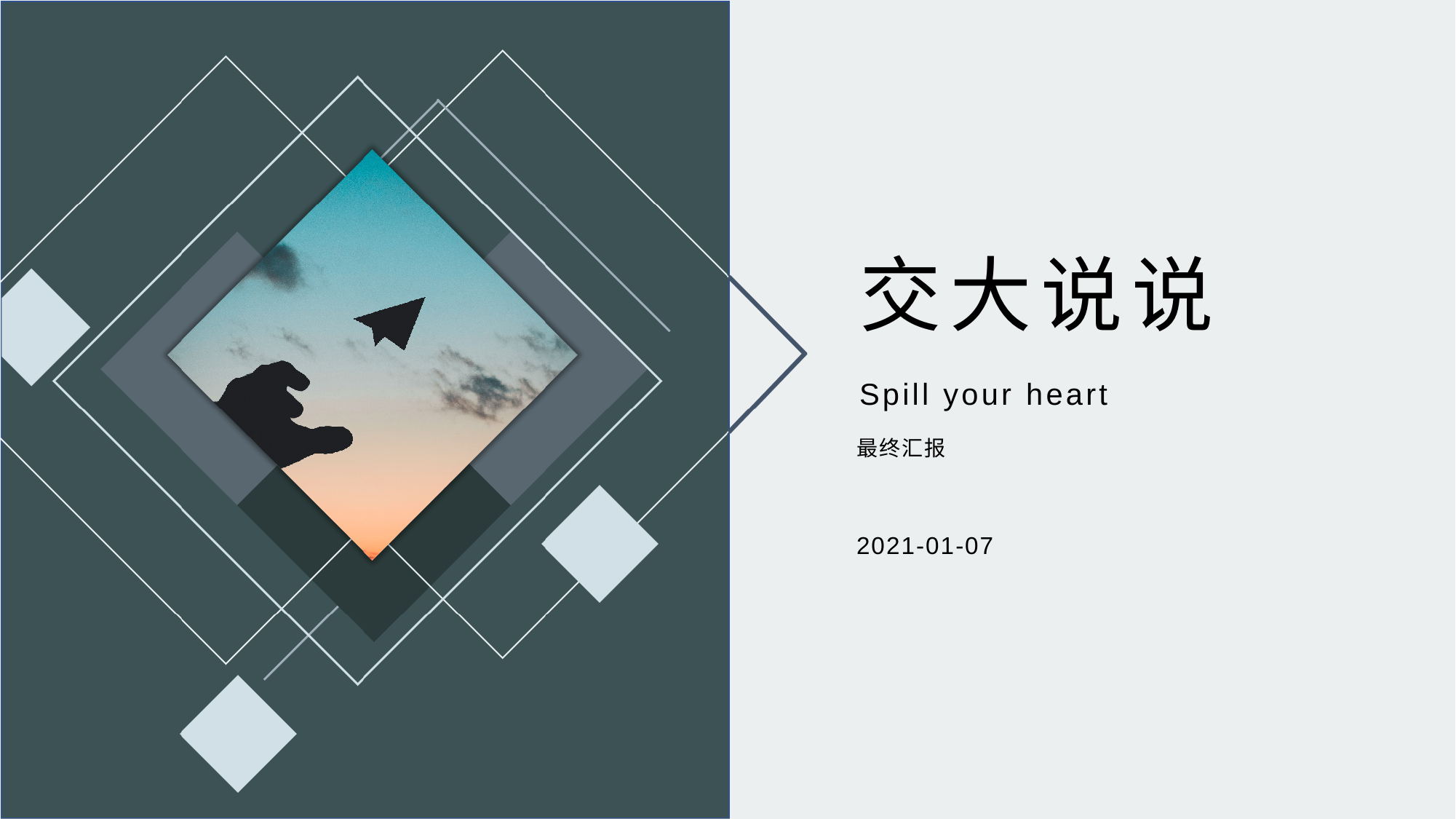

# 交大说说
Spill your heart
最终汇报
2021-01-07